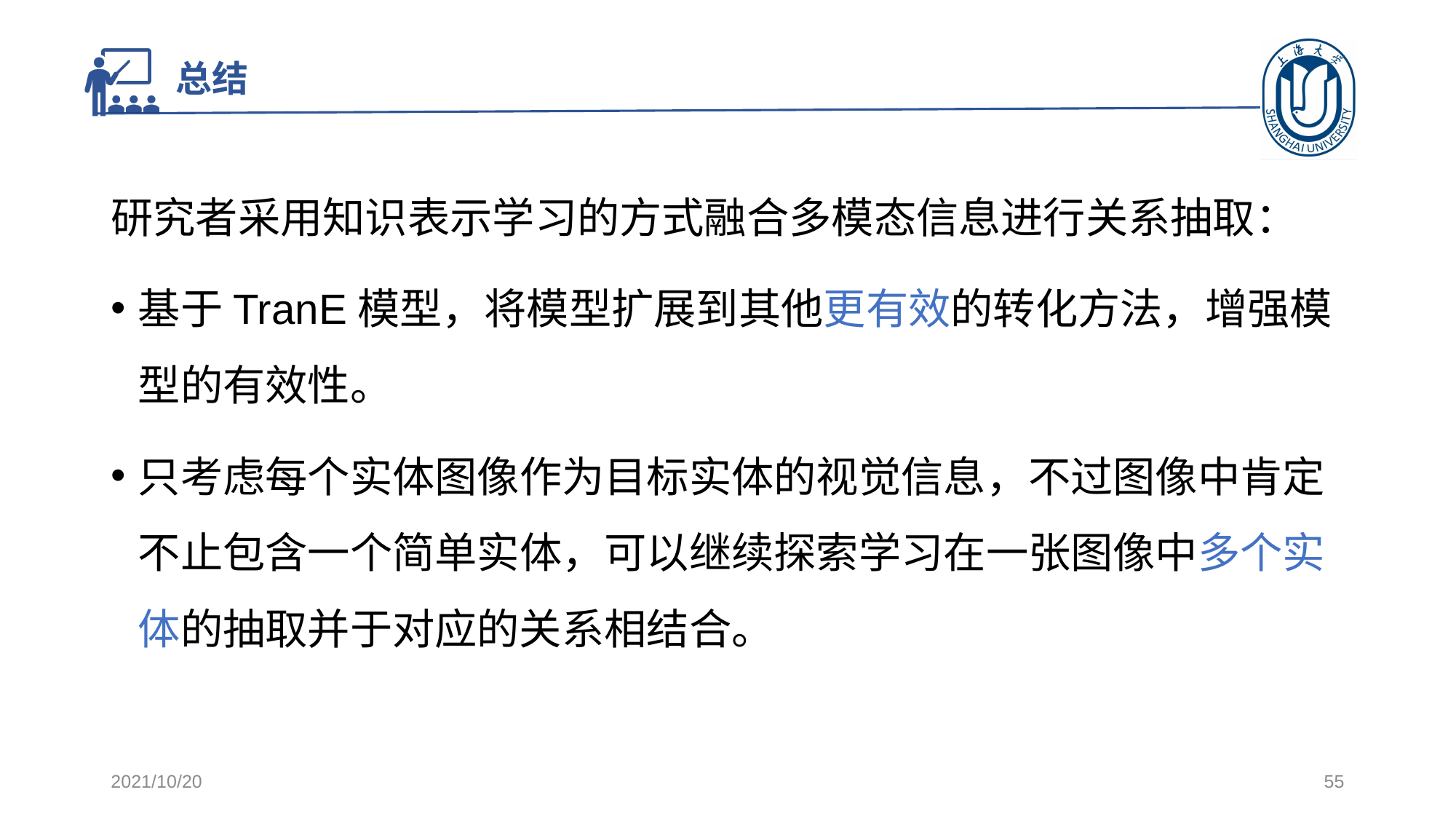

# 总结
研究者采用知识表示学习的方式融合多模态信息进行关系抽取：
基于TranE模型，将模型扩展到其他更有效的转化方法，增强模型的有效性。
只考虑每个实体图像作为目标实体的视觉信息，不过图像中肯定不止包含一个简单实体，可以继续探索学习在一张图像中多个实体的抽取并于对应的关系相结合。

2021/10/20

55